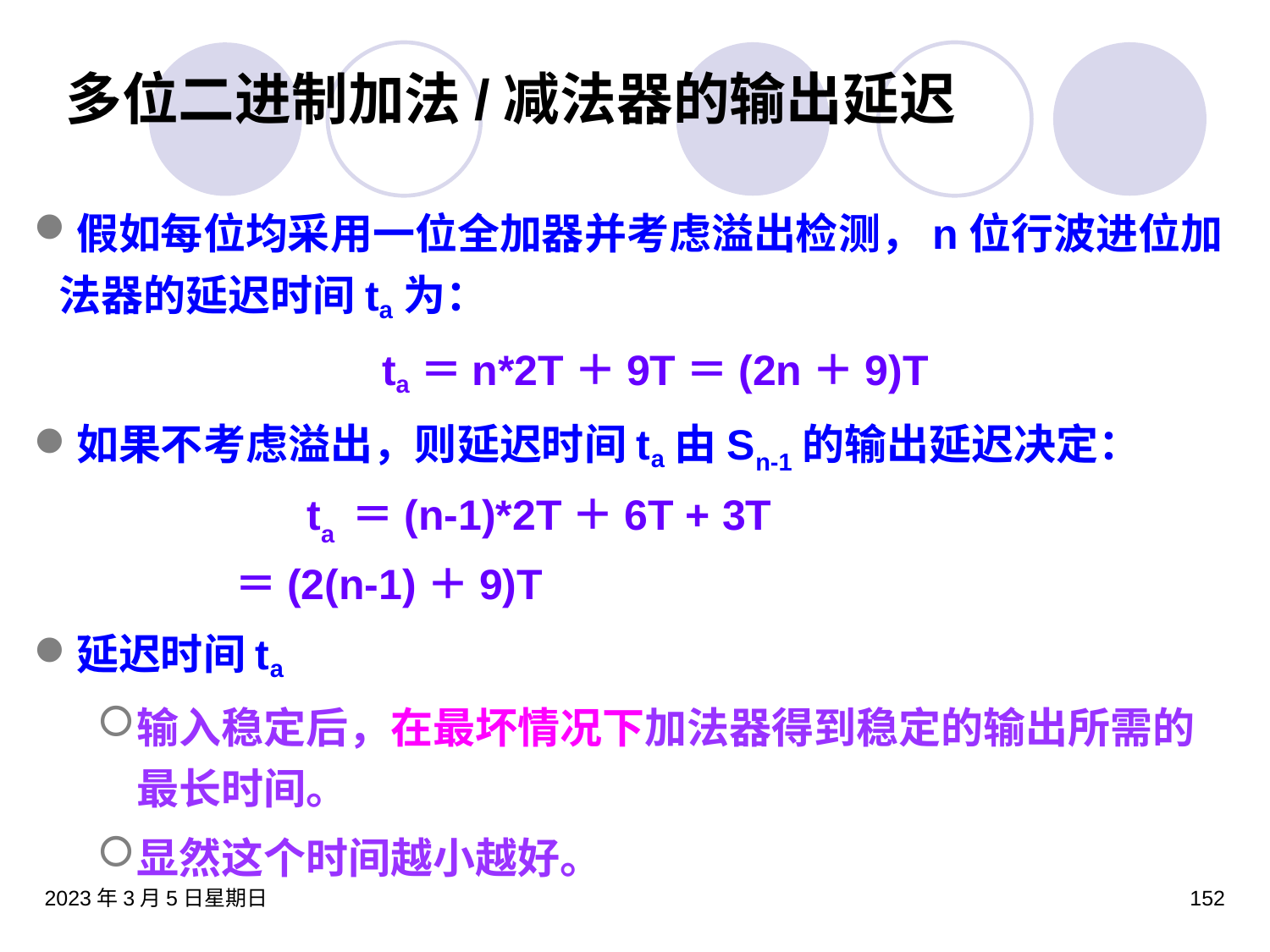

# 多位二进制加法/减法器的输出延迟
假如每位均采用一位全加器并考虑溢出检测，n位行波进位加法器的延迟时间ta为：
                        ta＝n*2T＋9T＝(2n＋9)T
如果不考虑溢出，则延迟时间ta由Sn-1的输出延迟决定：
                         ta ＝(n-1)*2T＋6T + 3T
              ＝(2(n-1)＋9)T
延迟时间ta
输入稳定后，在最坏情况下加法器得到稳定的输出所需的最长时间。
显然这个时间越小越好。
2023年3月5日星期日
152